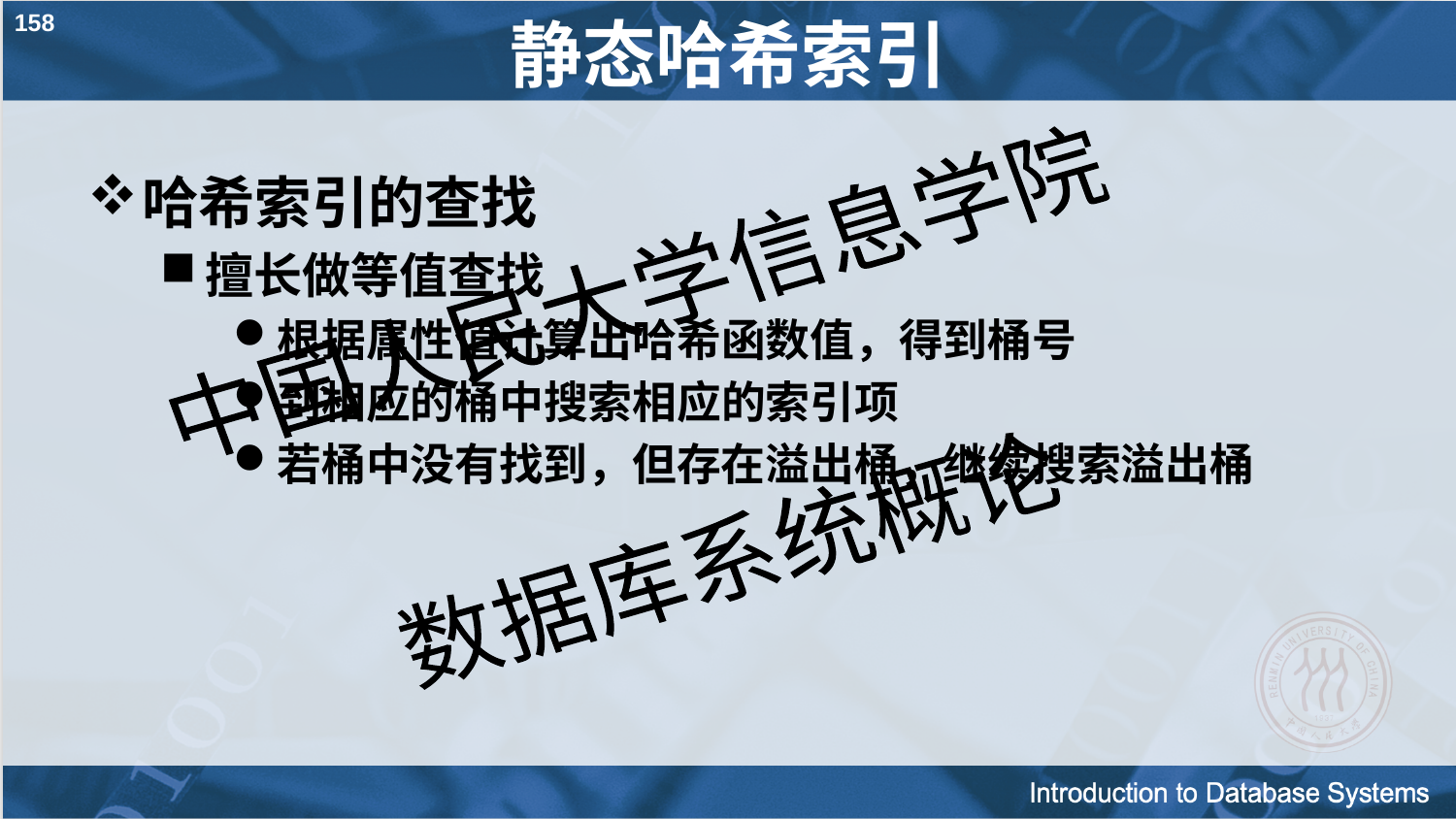

158
# 静态哈希索引
哈希索引的查找
擅长做等值查找
根据属性值计算出哈希函数值，得到桶号
到相应的桶中搜索相应的索引项
若桶中没有找到，但存在溢出桶，继续搜索溢出桶